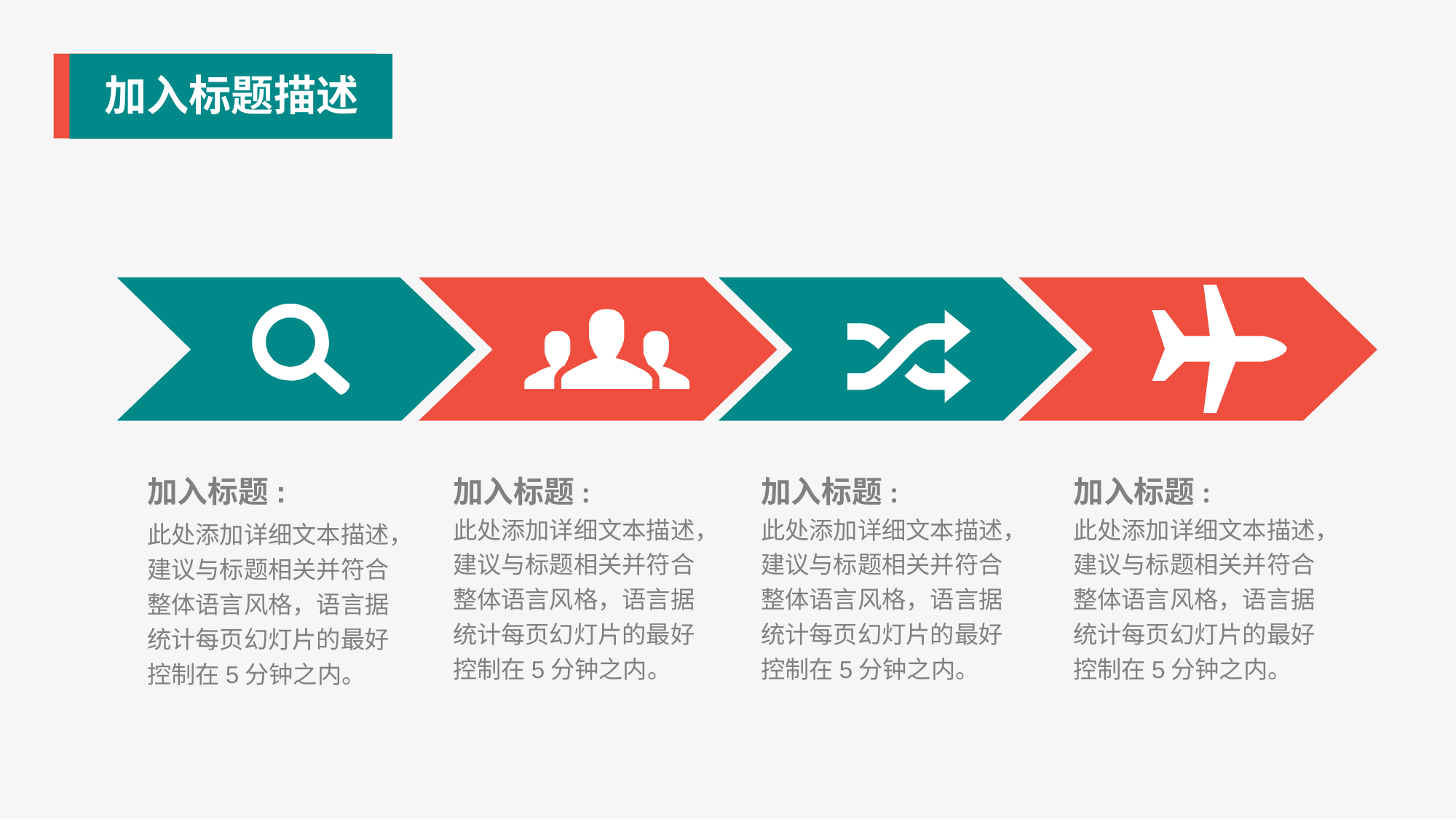

加入标题描述

加入标题:
此处添加详细文本描述，建议与标题相关并符合整体语言风格，语言据统计每页幻灯片的最好控制在5分钟之内。
加入标题:
此处添加详细文本描述，建议与标题相关并符合整体语言风格，语言据统计每页幻灯片的最好控制在5分钟之内。
加入标题:
此处添加详细文本描述，建议与标题相关并符合整体语言风格，语言据统计每页幻灯片的最好控制在5分钟之内。
加入标题:
此处添加详细文本描述，建议与标题相关并符合整体语言风格，语言据统计每页幻灯片的最好控制在5分钟之内。